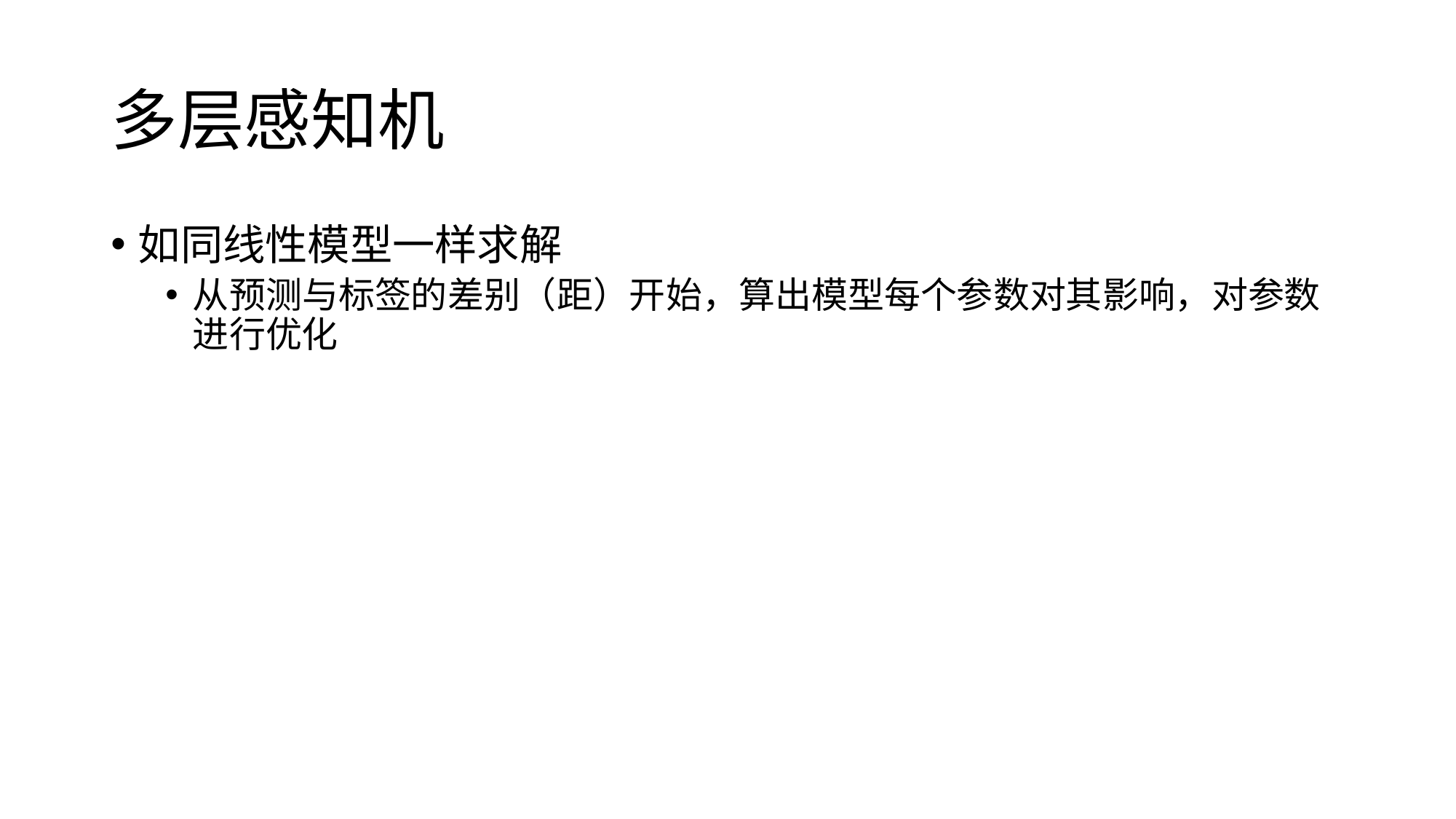

# 多层感知机
如同线性模型一样求解
从预测与标签的差别（距）开始，算出模型每个参数对其影响，对参数进行优化